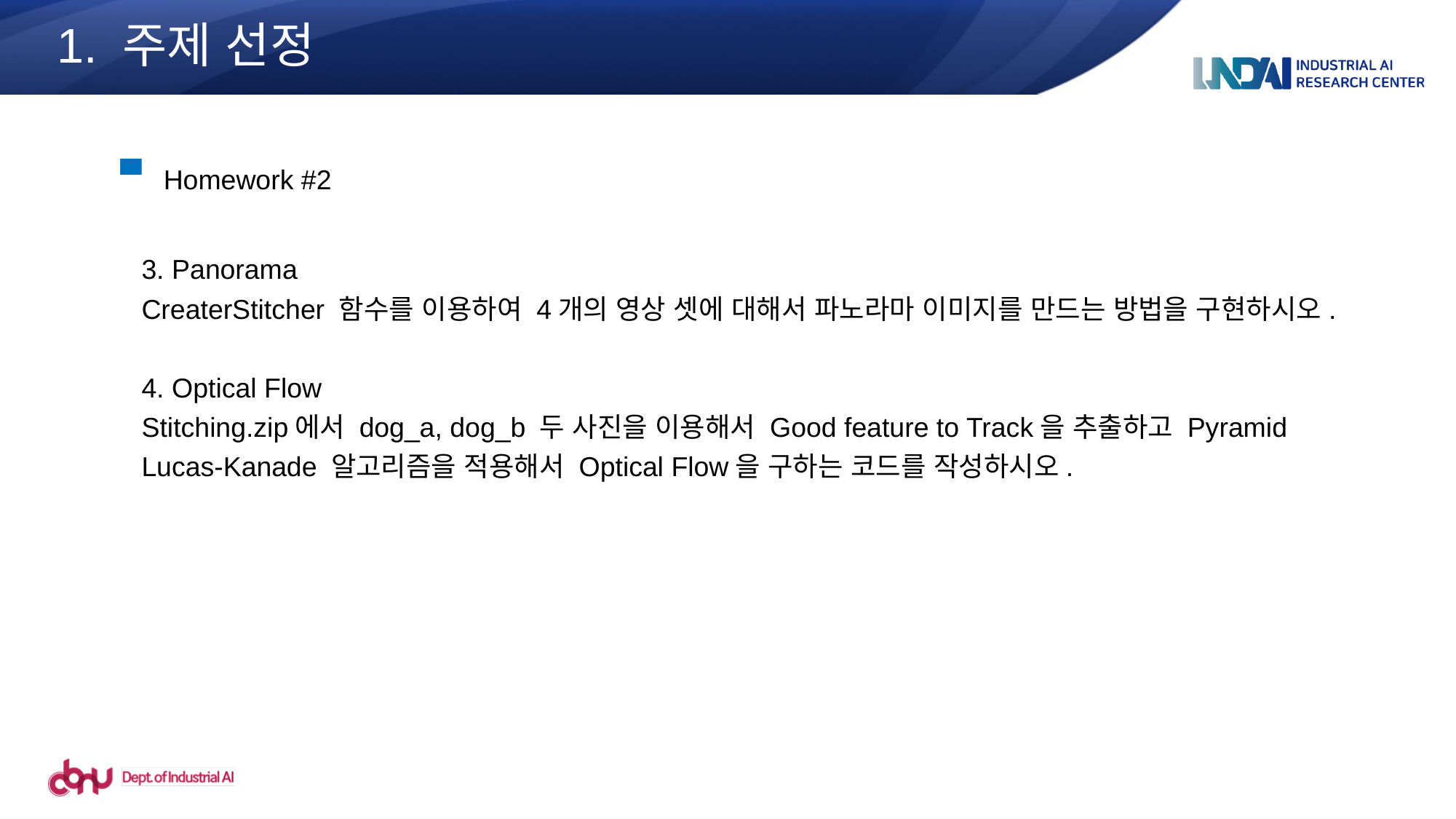

1. 주제 선정
Homework #2

3. Panorama
CreaterStitcher 함수를 이용하여 4개의 영상 셋에 대해서 파노라마 이미지를 만드는 방법을 구현하시오.
4. Optical Flow
Stitching.zip에서 dog_a, dog_b 두 사진을 이용해서 Good feature to Track을 추출하고 Pyramid Lucas-Kanade 알고리즘을 적용해서 Optical Flow을 구하는 코드를 작성하시오.